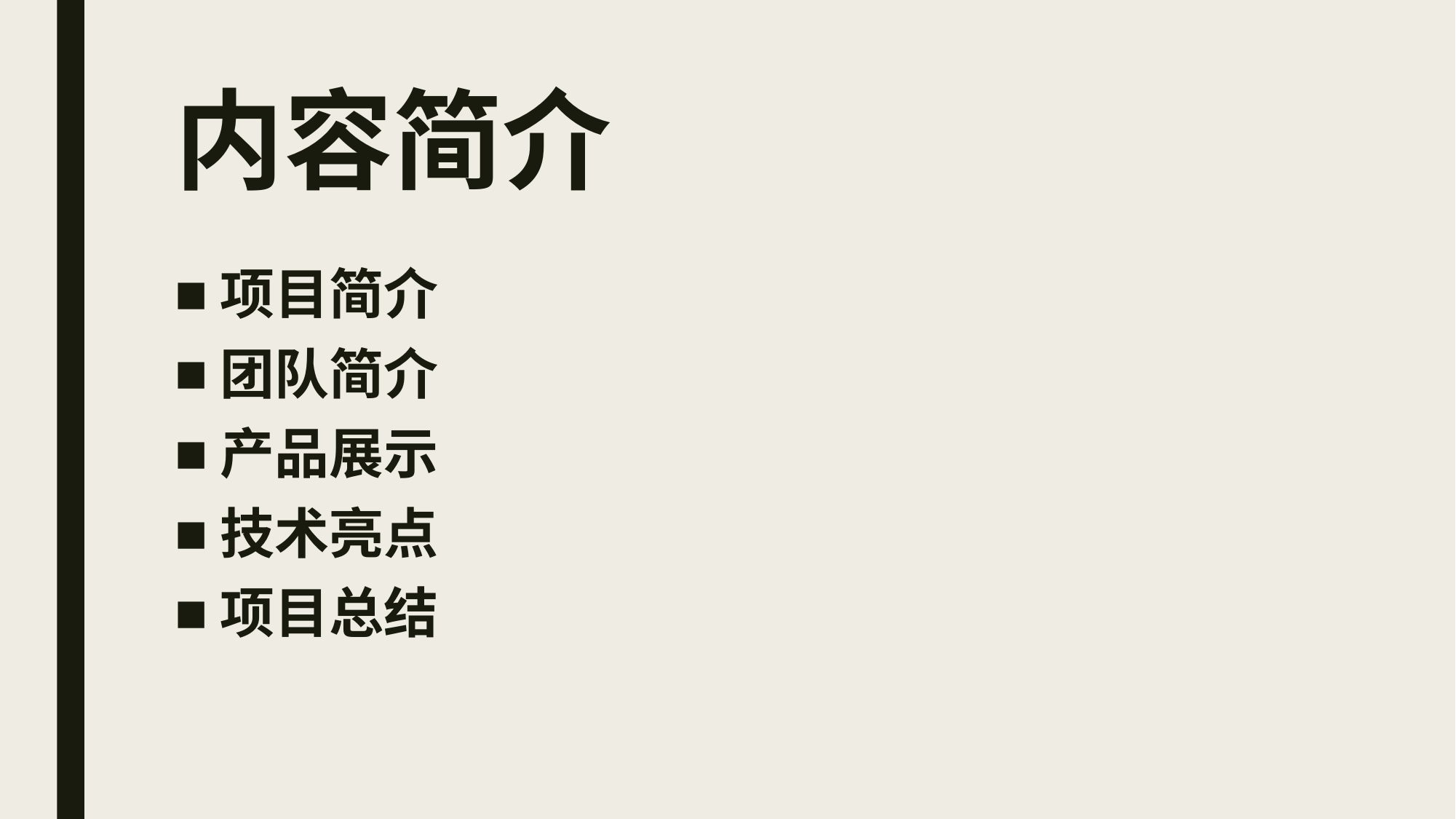

# 内容简介
项目简介
团队简介
产品展示
技术亮点
项目总结